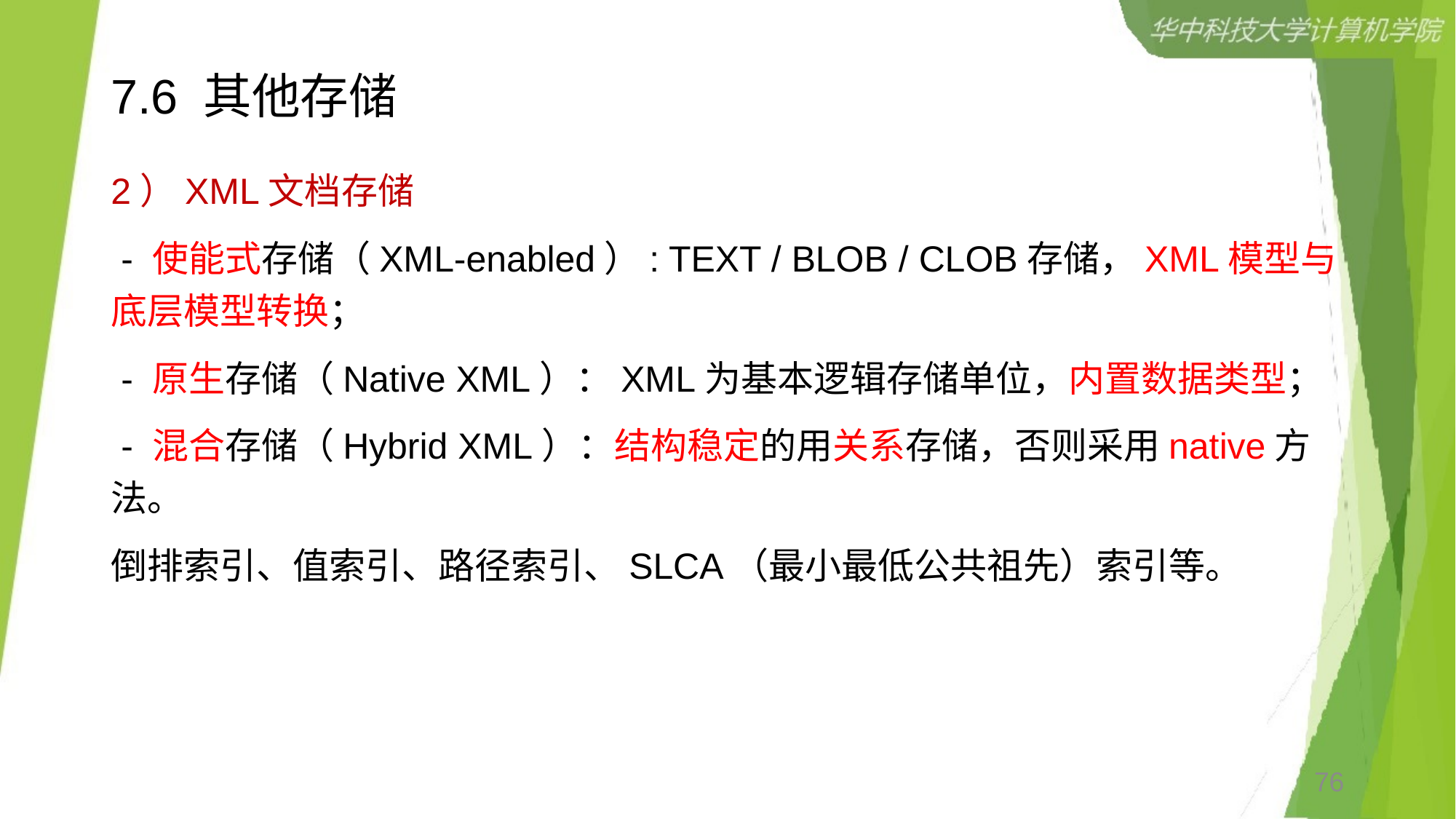

# 7.6 其他存储
2）XML文档存储
 - 使能式存储（XML-enabled）: TEXT / BLOB / CLOB存储，XML模型与底层模型转换；
 - 原生存储（Native XML）：XML为基本逻辑存储单位，内置数据类型；
 - 混合存储（Hybrid XML）：结构稳定的用关系存储，否则采用native方法。
倒排索引、值索引、路径索引、SLCA（最小最低公共祖先）索引等。
76